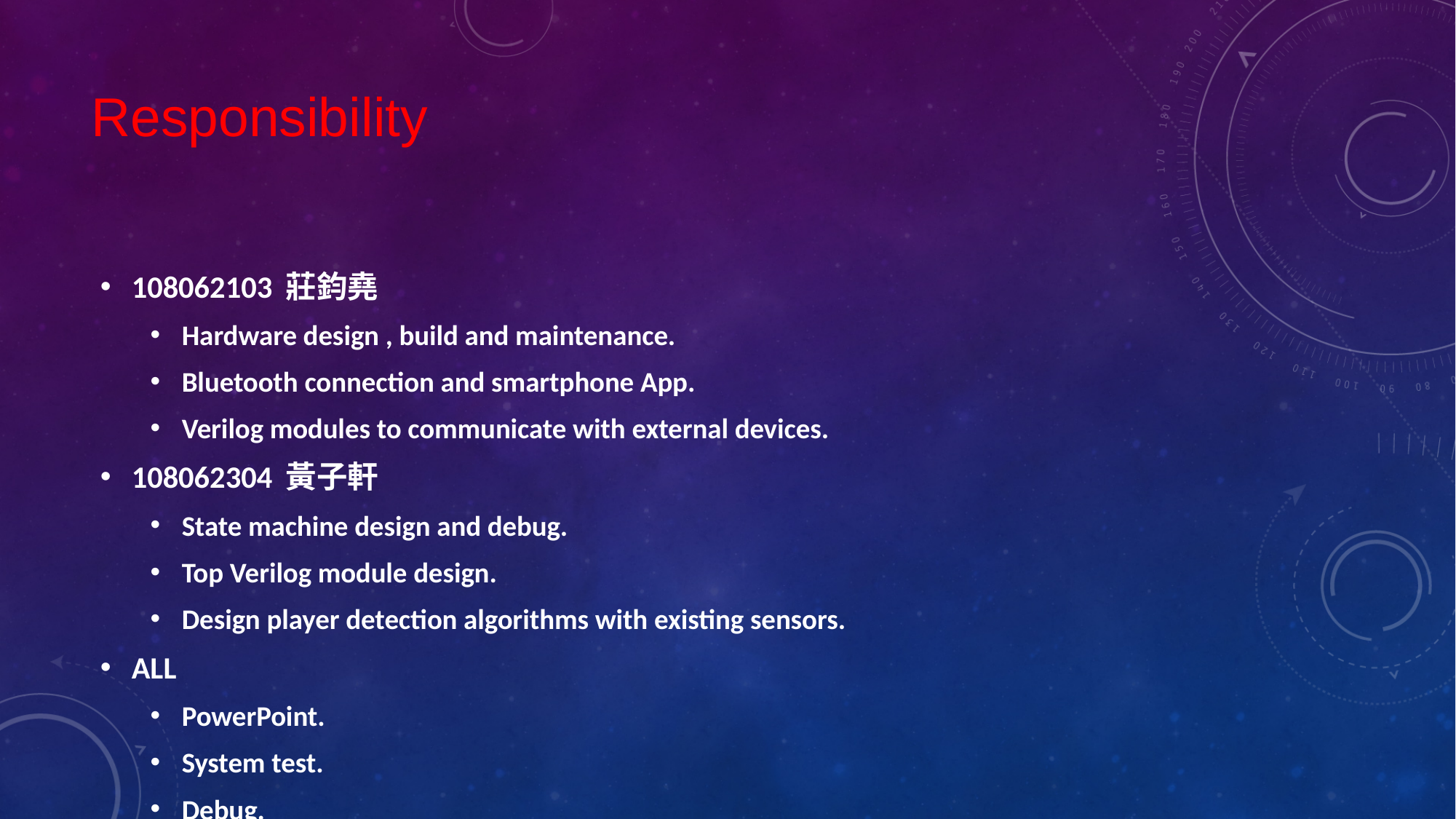

# Responsibility
108062103 莊鈞堯
Hardware design , build and maintenance.
Bluetooth connection and smartphone App.
Verilog modules to communicate with external devices.
108062304 黃子軒
State machine design and debug.
Top Verilog module design.
Design player detection algorithms with existing sensors.
ALL
PowerPoint.
System test.
Debug.